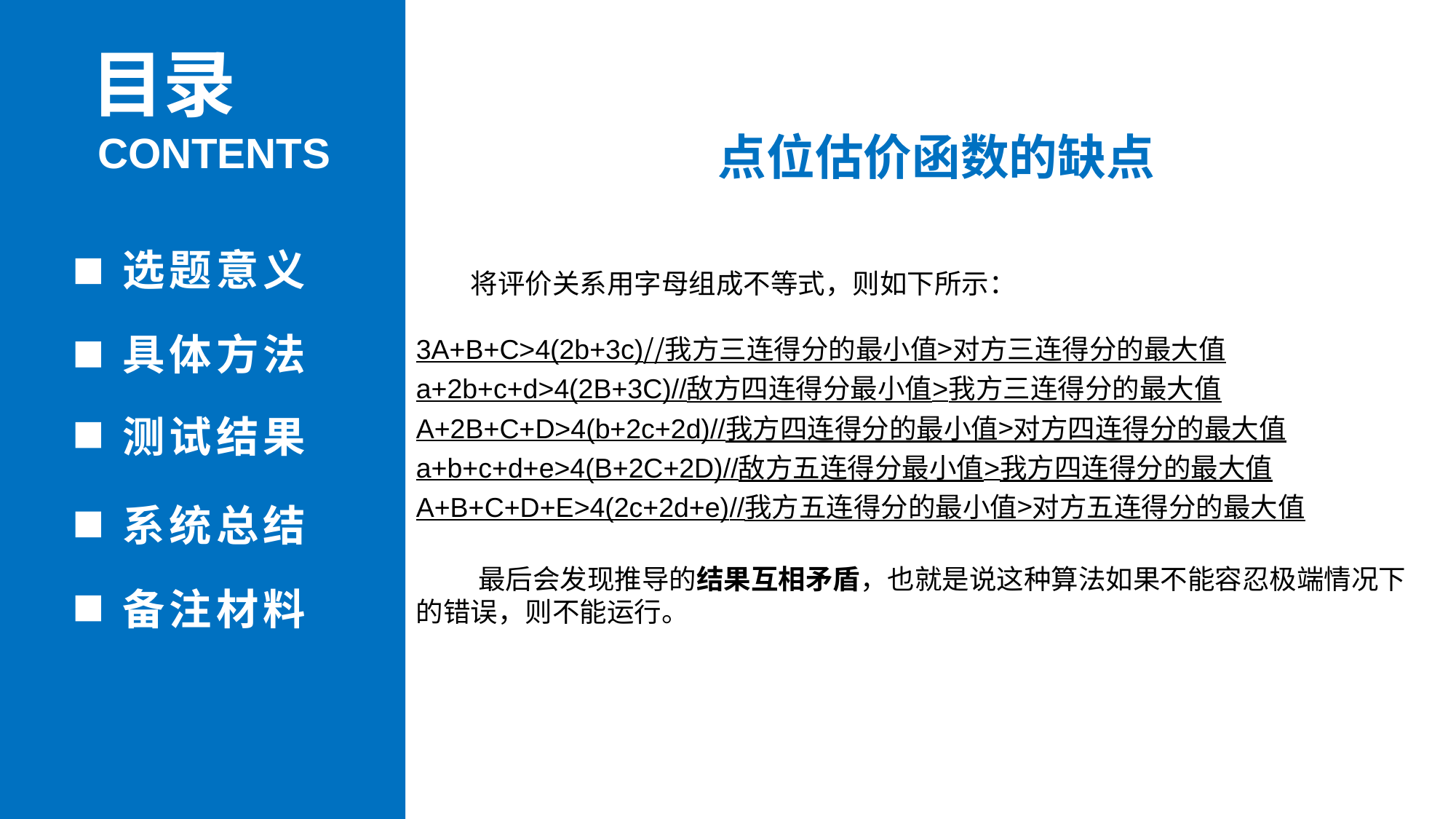

目录
CONTENTS
点位估价函数的缺点
选题意义

将评价关系用字母组成不等式，则如下所示：

	3A+B+C>4(2b+3c)//我方三连得分的最小值>对方三连得分的最大值		a+2b+c+d>4(2B+3C)//敌方四连得分最小值>我方三连得分的最大值
	A+2B+C+D>4(b+2c+2d)//我方四连得分的最小值>对方四连得分的最大值
	a+b+c+d+e>4(B+2C+2D)//敌方五连得分最小值>我方四连得分的最大值
	A+B+C+D+E>4(2c+2d+e)//我方五连得分的最小值>对方五连得分的最大值

         最后会发现推导的结果互相矛盾，也就是说这种算法如果不能容忍极端情况下的错误，则不能运行。
具体方法

测试结果

系统总结

备注材料